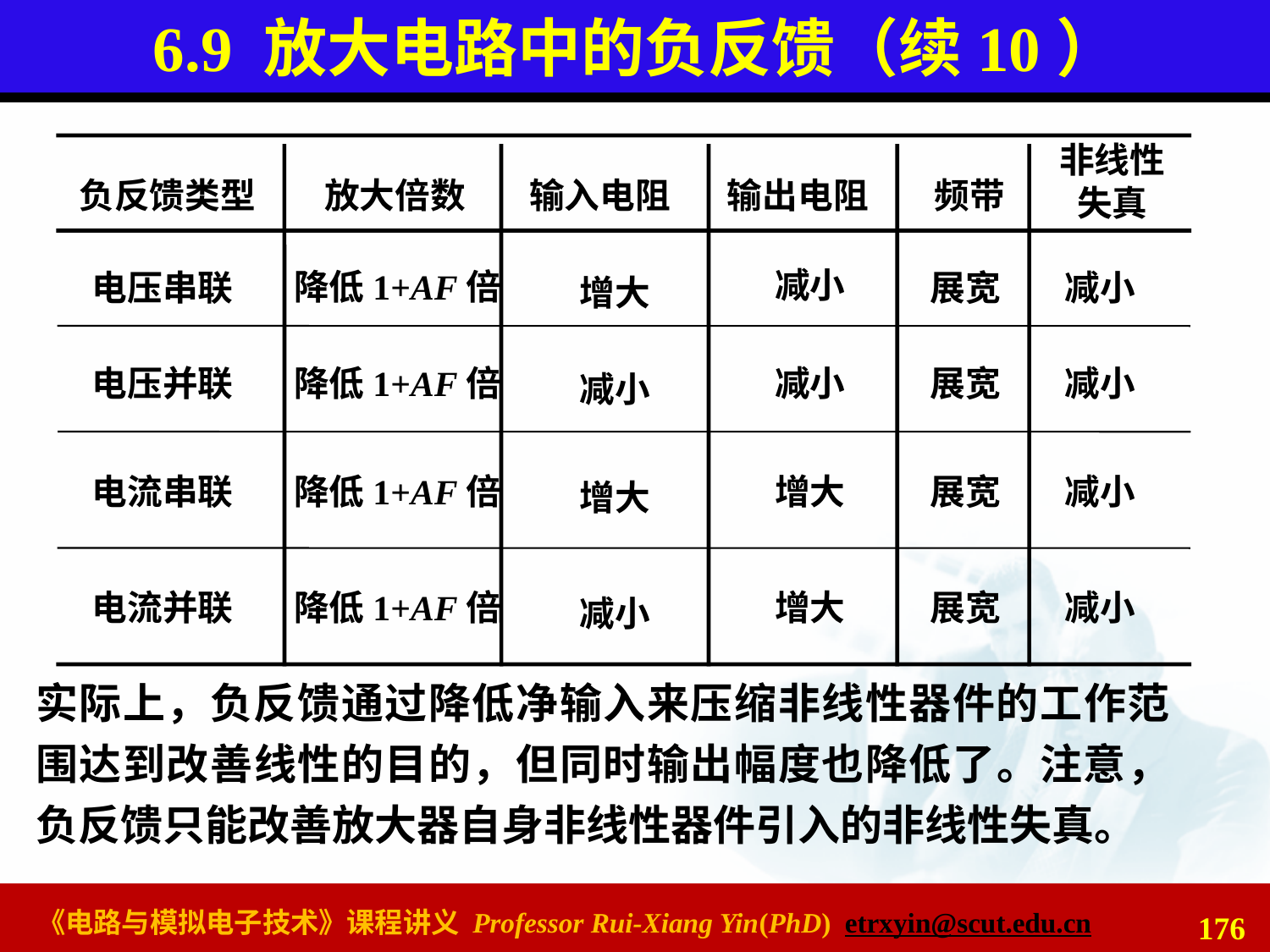

# 6.9 放大电路中的负反馈（续10）
非线性
失真
负反馈类型
放大倍数
输入电阻
输出电阻
频带

减小
降低1+AF倍
电压串联
展宽
减小
增大

电压并联
降低1+AF倍
减小
展宽
减小
减小

电流串联
降低1+AF倍
增大
展宽
减小
增大

电流并联
降低1+AF倍
增大
展宽
减小
减小
实际上，负反馈通过降低净输入来压缩非线性器件的工作范围达到改善线性的目的，但同时输出幅度也降低了。注意，负反馈只能改善放大器自身非线性器件引入的非线性失真。
176